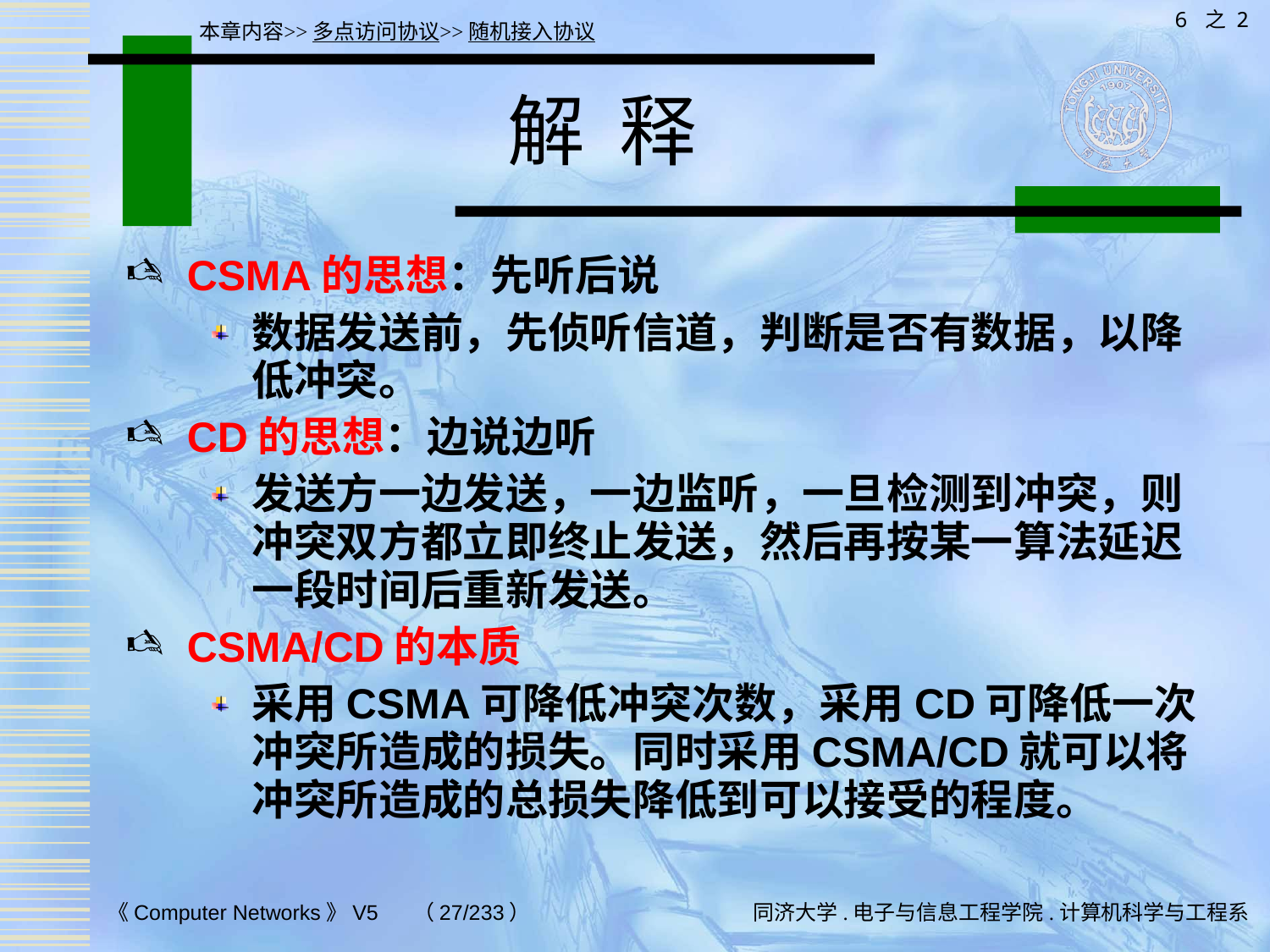

6 之 2
本章内容>>多点访问协议>>随机接入协议
# 解  释
CSMA的思想：先听后说
数据发送前，先侦听信道，判断是否有数据，以降低冲突。
CD的思想：边说边听
发送方一边发送，一边监听，一旦检测到冲突，则冲突双方都立即终止发送，然后再按某一算法延迟一段时间后重新发送。
CSMA/CD的本质
采用CSMA可降低冲突次数，采用CD可降低一次冲突所造成的损失。同时采用CSMA/CD就可以将冲突所造成的总损失降低到可以接受的程度。